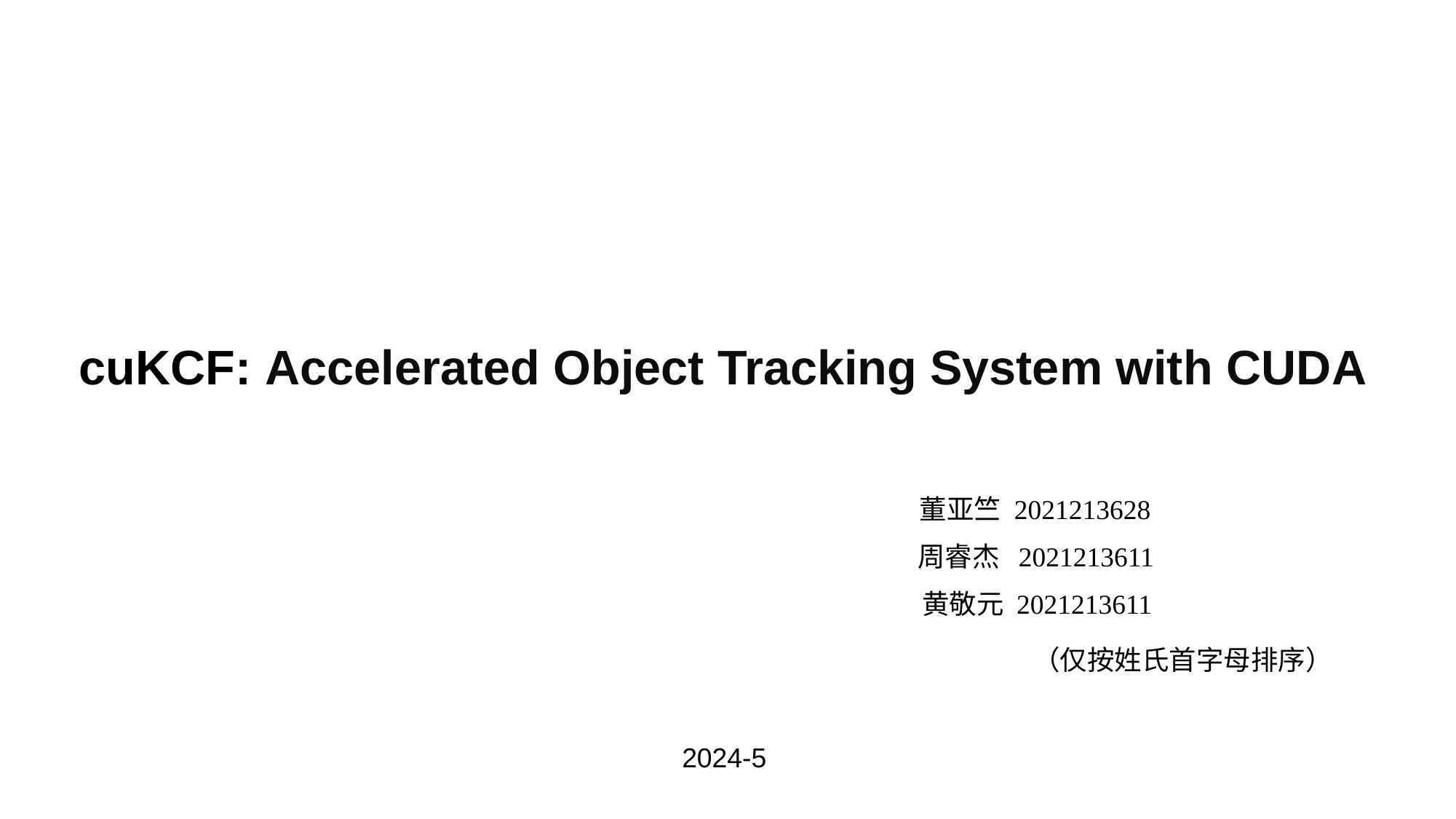

cuKCF: Accelerated Object Tracking System with CUDA
董亚竺 2021213628
周睿杰  2021213611
黄敬元 2021213611
（仅按姓氏首字母排序）
2024-5